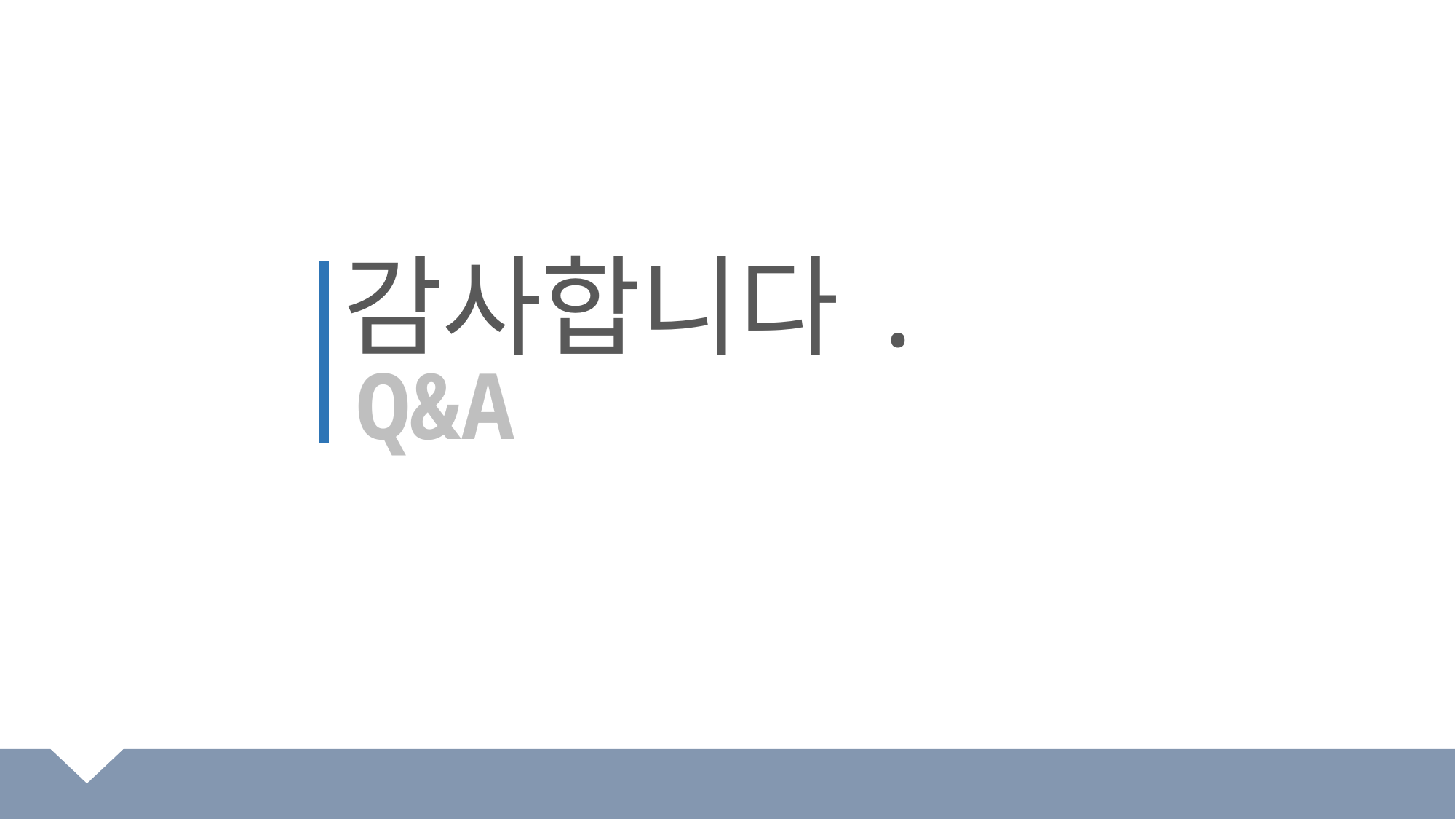

감사합니다.

Q&A

서울대학교 빅데이터 애널리틱스

디지털 경제와 경영전략